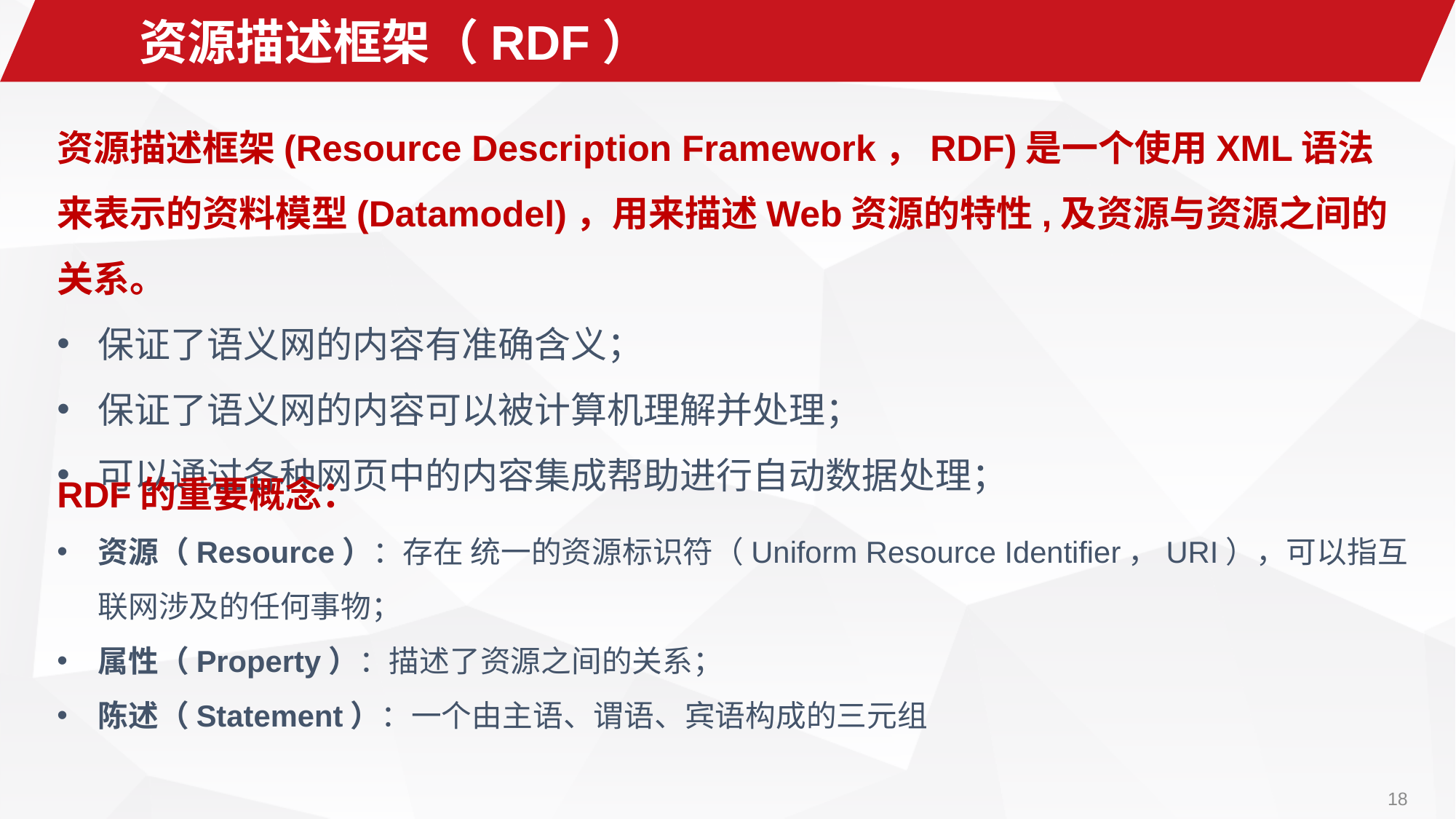

资源描述框架（RDF）
资源描述框架(Resource Description Framework，RDF)是一个使用XML语法来表示的资料模型(Datamodel)，用来描述Web资源的特性,及资源与资源之间的关系。
保证了语义网的内容有准确含义；
保证了语义网的内容可以被计算机理解并处理；
可以通过各种网页中的内容集成帮助进行自动数据处理；
RDF的重要概念：
资源（Resource）：存在 统一的资源标识符（Uniform Resource Identifier，URI），可以指互联网涉及的任何事物；
属性（Property）：描述了资源之间的关系；
陈述（Statement）：一个由主语、谓语、宾语构成的三元组
18